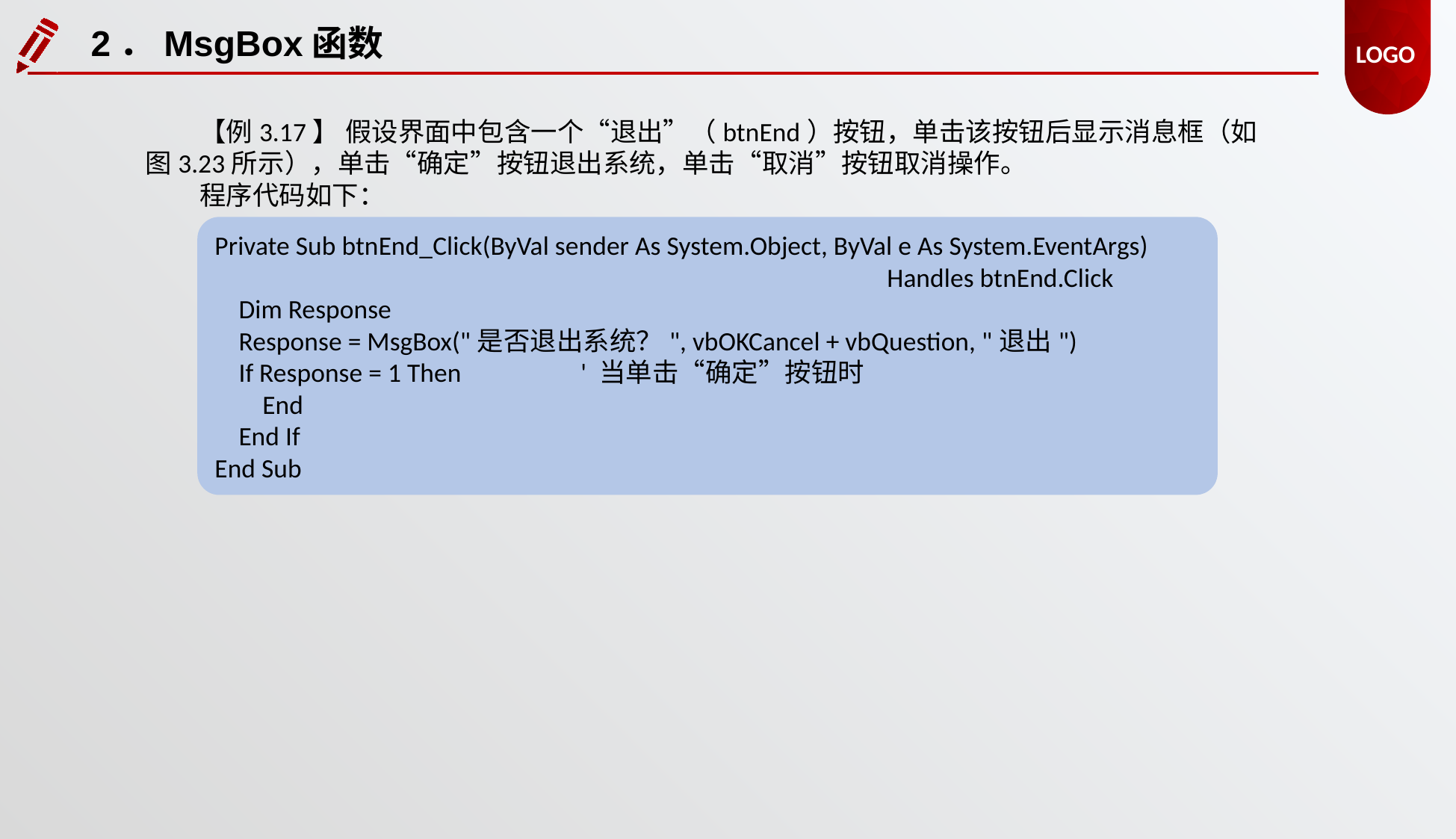

2．MsgBox函数
【例3.17】 假设界面中包含一个“退出”（btnEnd）按钮，单击该按钮后显示消息框（如图3.23所示），单击“确定”按钮退出系统，单击“取消”按钮取消操作。
程序代码如下：
Private Sub btnEnd_Click(ByVal sender As System.Object, ByVal e As System.EventArgs)
						Handles btnEnd.Click
    Dim Response
    Response = MsgBox("是否退出系统？", vbOKCancel + vbQuestion, "退出")
    If Response = 1 Then                    ' 当单击“确定”按钮时
        End
    End If
End Sub